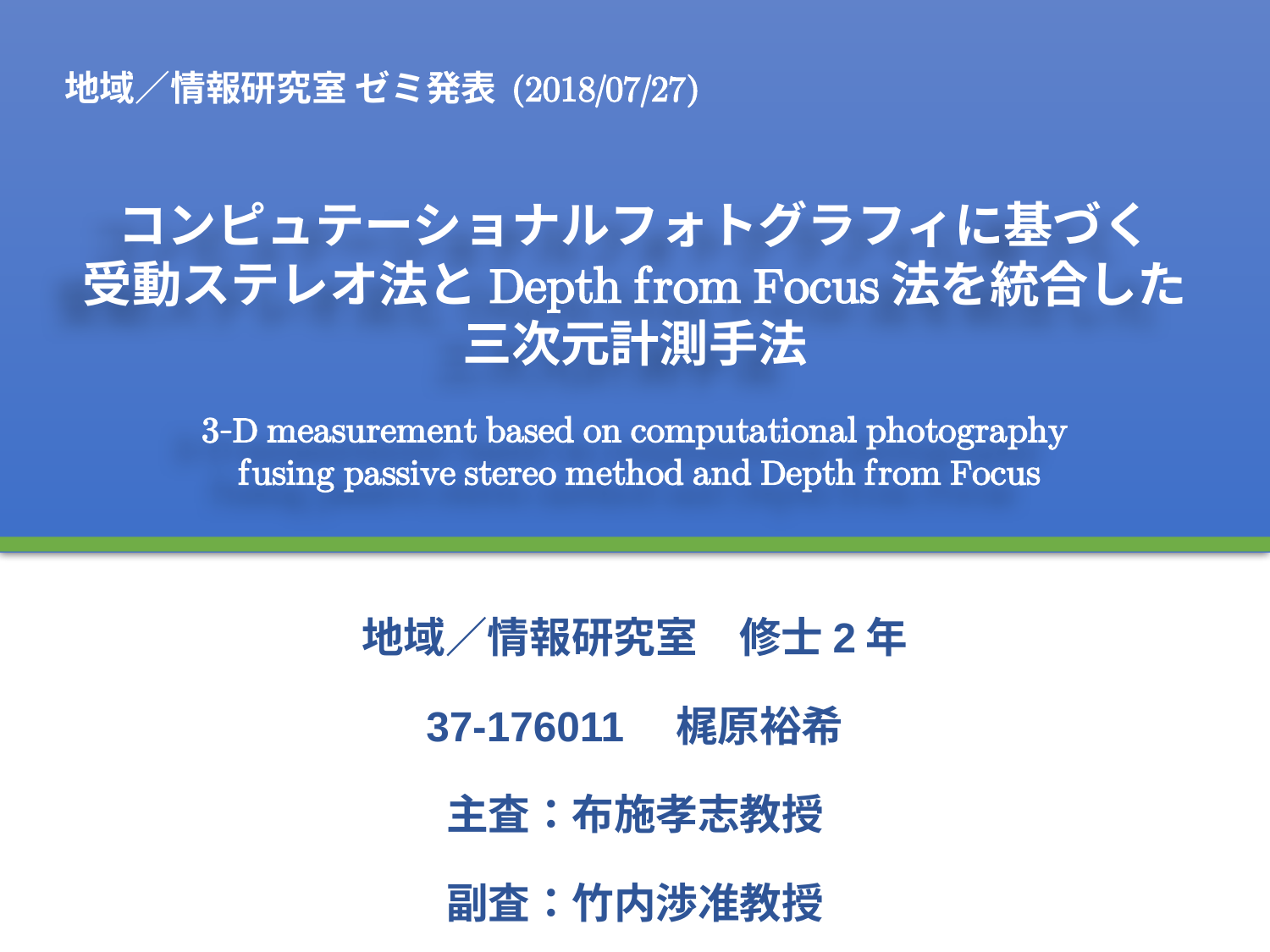

地域／情報研究室 ゼミ発表 (2018/07/27)
# コンピュテーショナルフォトグラフィに基づく 受動ステレオ法とDepth from Focus法を統合した 三次元計測手法
3-D measurement based on computational photography
 fusing passive stereo method and Depth from Focus

地域／情報研究室　修士2年
37-176011　梶原裕希
主査：布施孝志教授
副査：竹内渉准教授